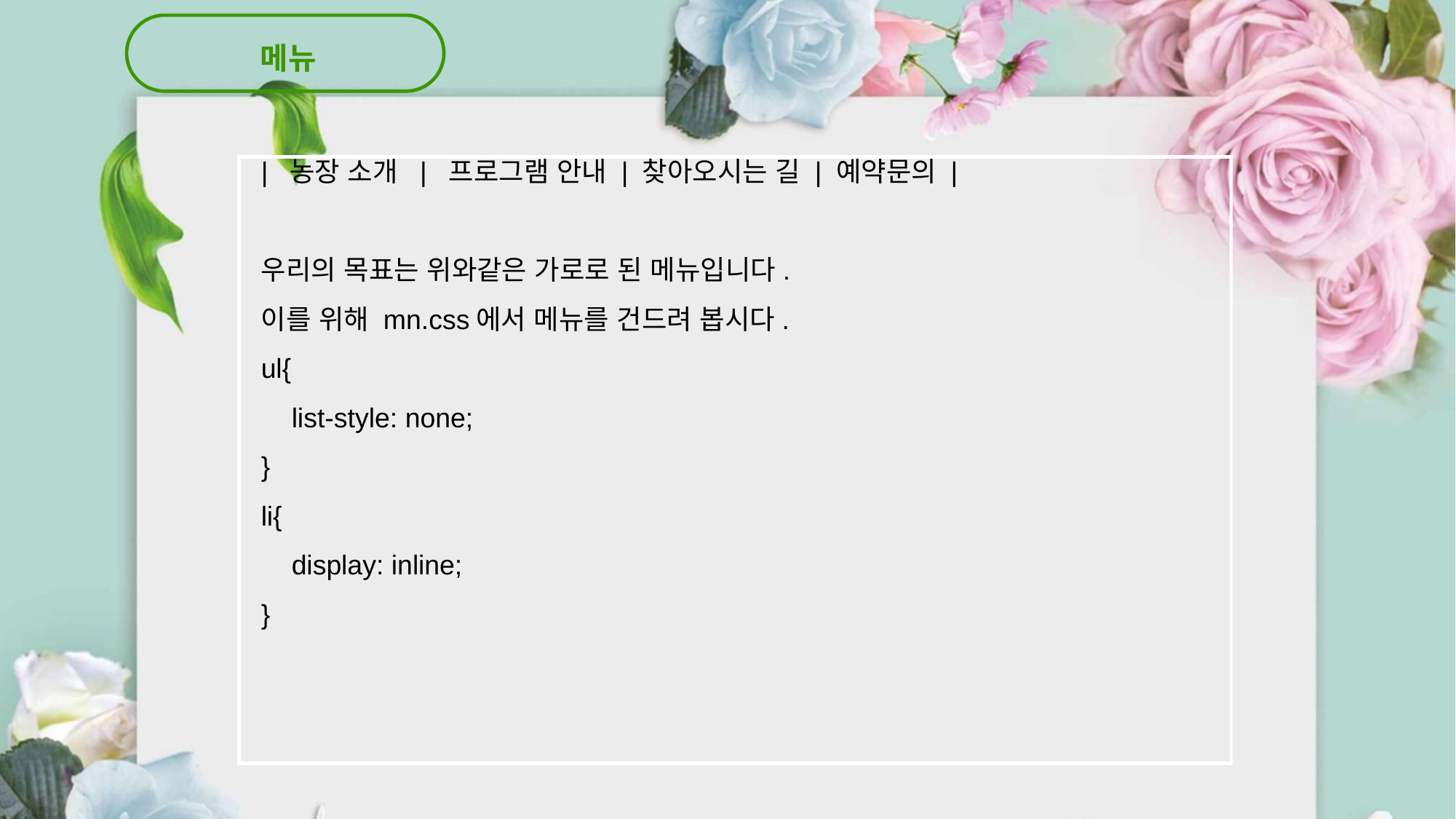

메뉴

|  농장 소개  |  프로그램 안내 | 찾아오시는 길 | 예약문의 |

우리의 목표는 위와같은 가로로 된 메뉴입니다.
이를 위해 mn.css에서 메뉴를 건드려 봅시다.
ul{
    list-style: none;
}
li{
    display: inline;
}